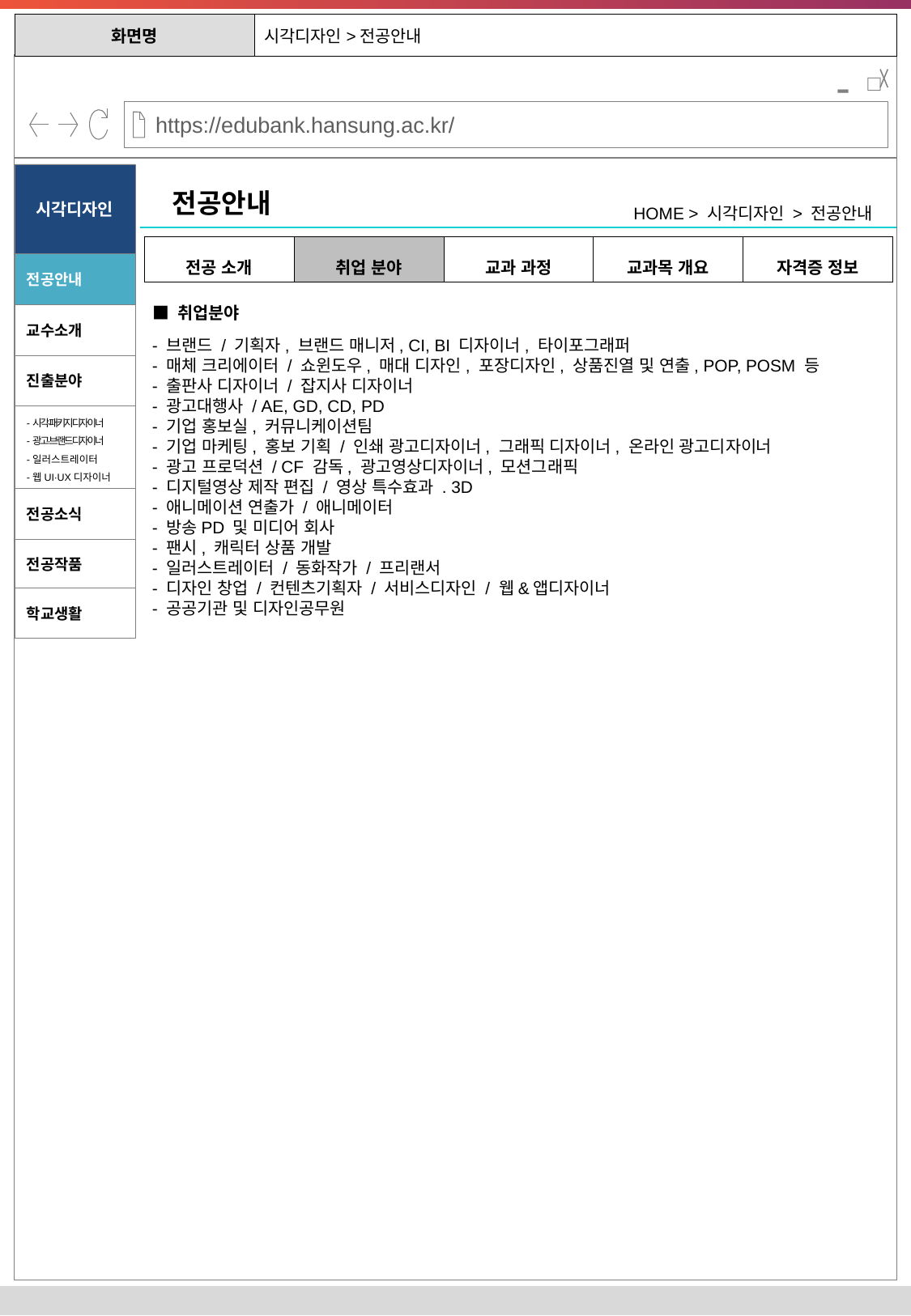

| 화면명 | 시각디자인>전공안내 |
| --- | --- |
-
시각디자인
전공안내
HOME > 시각디자인 > 전공안내
| 전공 소개 | 취업 분야 | 교과 과정 | 교과목 개요 | 자격증 정보 |
| --- | --- | --- | --- | --- |
전공안내
■ 취업분야
교수소개
- 브랜드 / 기획자, 브랜드 매니저, CI, BI 디자이너, 타이포그래퍼
- 매체 크리에이터 / 쇼윈도우, 매대 디자인, 포장디자인, 상품진열 및 연출, POP, POSM 등
- 출판사 디자이너 / 잡지사 디자이너
- 광고대행사 / AE, GD, CD, PD
- 기업 홍보실, 커뮤니케이션팀
- 기업 마케팅, 홍보 기획 / 인쇄 광고디자이너, 그래픽 디자이너, 온라인 광고디자이너
- 광고 프로덕션 / CF 감독, 광고영상디자이너, 모션그래픽
- 디지털영상 제작 편집 / 영상 특수효과 . 3D
- 애니메이션 연출가 / 애니메이터
- 방송PD 및 미디어 회사
- 팬시, 캐릭터 상품 개발
- 일러스트레이터 / 동화작가 / 프리랜서
- 디자인 창업 / 컨텐츠기획자 / 서비스디자인 / 웹&앱디자이너
- 공공기관 및 디자인공무원
진출분야
-시각∙패키지디자이너
-광고∙브랜드디자이너
-일러스트레이터
-웹UI∙UX디자이너
전공소식
전공작품
학교생활